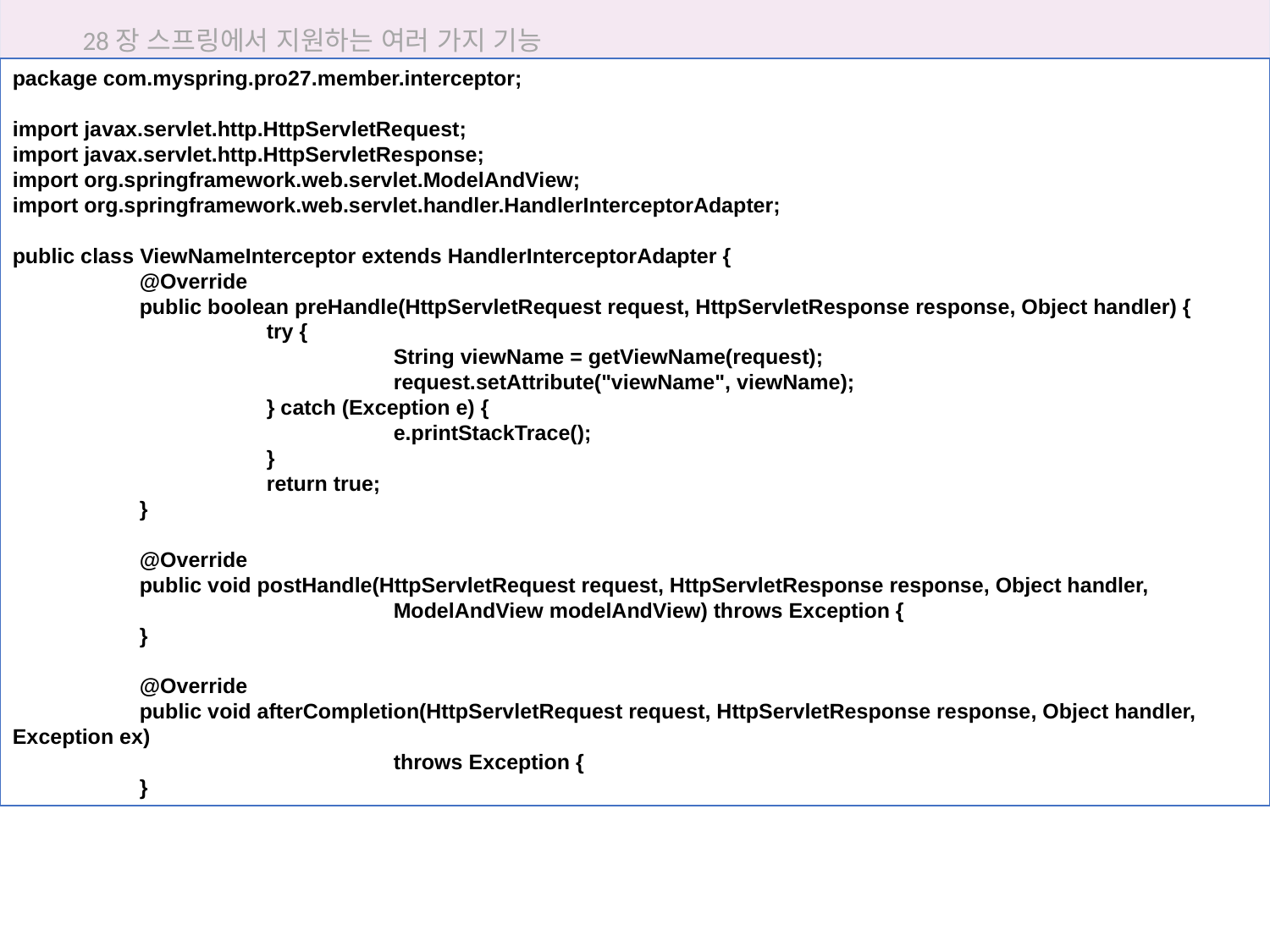

28장 스프링에서 지원하는 여러 가지 기능
package com.myspring.pro27.member.interceptor;

import javax.servlet.http.HttpServletRequest;
import javax.servlet.http.HttpServletResponse;
import org.springframework.web.servlet.ModelAndView;
import org.springframework.web.servlet.handler.HandlerInterceptorAdapter;

public class ViewNameInterceptor extends HandlerInterceptorAdapter {
	@Override
	public boolean preHandle(HttpServletRequest request, HttpServletResponse response, Object handler) {
		try {
			String viewName = getViewName(request);
			request.setAttribute("viewName", viewName);
		} catch (Exception e) {
			e.printStackTrace();
		}
		return true;
	}

	@Override
	public void postHandle(HttpServletRequest request, HttpServletResponse response, Object handler,
			ModelAndView modelAndView) throws Exception {
	}

	@Override
	public void afterCompletion(HttpServletRequest request, HttpServletResponse response, Object handler, Exception ex)
			throws Exception {
	}